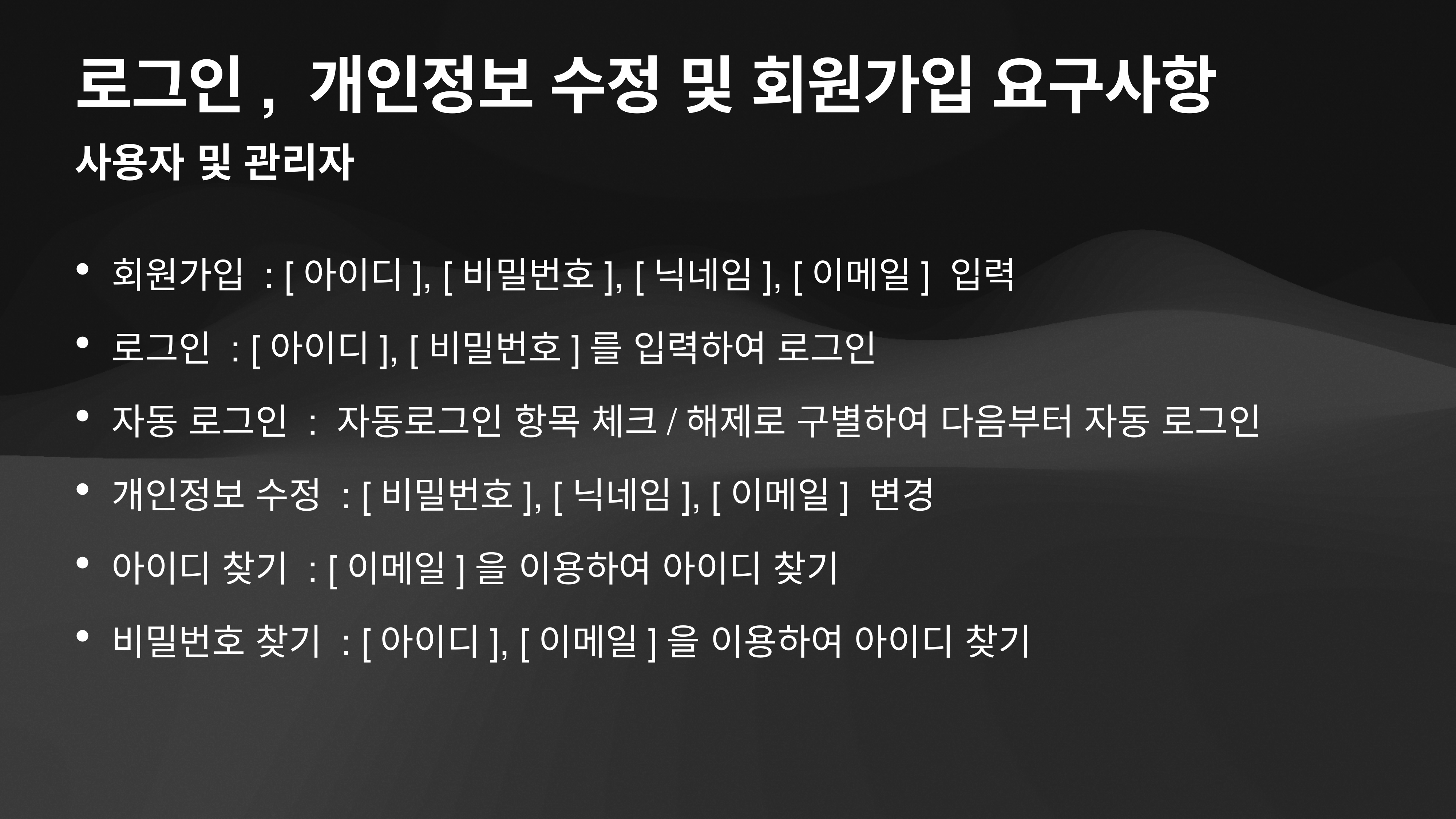

# 로그인, 개인정보 수정 및 회원가입 요구사항
사용자 및 관리자
회원가입 : [아이디], [비밀번호], [닉네임], [이메일] 입력
로그인 : [아이디], [비밀번호]를 입력하여 로그인
자동 로그인 : 자동로그인 항목 체크/해제로 구별하여 다음부터 자동 로그인
개인정보 수정 : [비밀번호], [닉네임], [이메일] 변경
아이디 찾기 : [이메일]을 이용하여 아이디 찾기
비밀번호 찾기 : [아이디], [이메일]을 이용하여 아이디 찾기